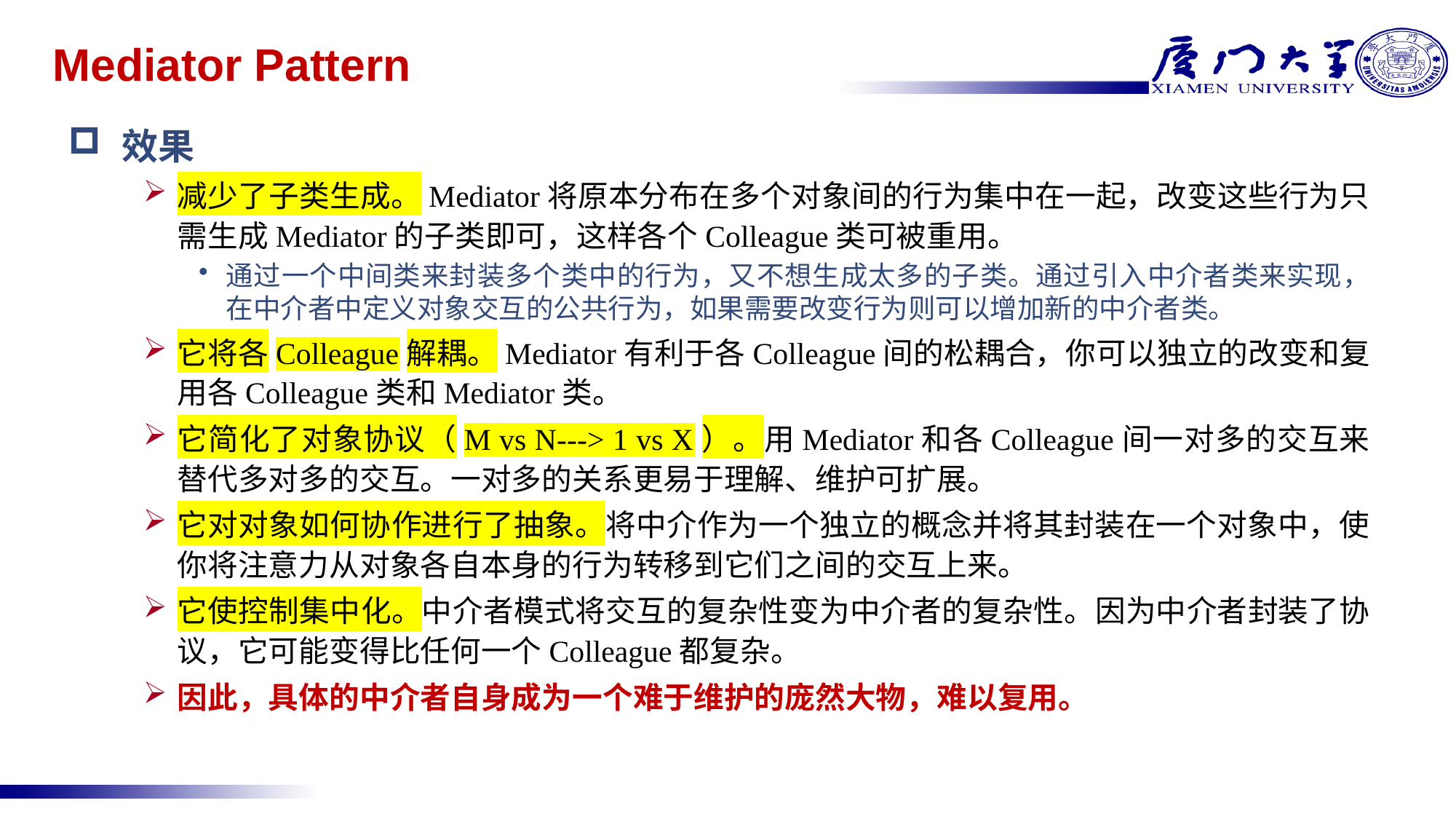

# Mediator Pattern
效果
减少了子类生成。Mediator将原本分布在多个对象间的行为集中在一起，改变这些行为只需生成Mediator的子类即可，这样各个Colleague类可被重用。
通过一个中间类来封装多个类中的行为，又不想生成太多的子类。通过引入中介者类来实现，在中介者中定义对象交互的公共行为，如果需要改变行为则可以增加新的中介者类。
它将各Colleague解耦。Mediator有利于各Colleague间的松耦合，你可以独立的改变和复用各Colleague类和Mediator类。
它简化了对象协议（M vs N---> 1 vs X）。用Mediator和各Colleague间一对多的交互来替代多对多的交互。一对多的关系更易于理解、维护可扩展。
它对对象如何协作进行了抽象。将中介作为一个独立的概念并将其封装在一个对象中，使你将注意力从对象各自本身的行为转移到它们之间的交互上来。
它使控制集中化。中介者模式将交互的复杂性变为中介者的复杂性。因为中介者封装了协议，它可能变得比任何一个Colleague都复杂。
因此，具体的中介者自身成为一个难于维护的庞然大物，难以复用。